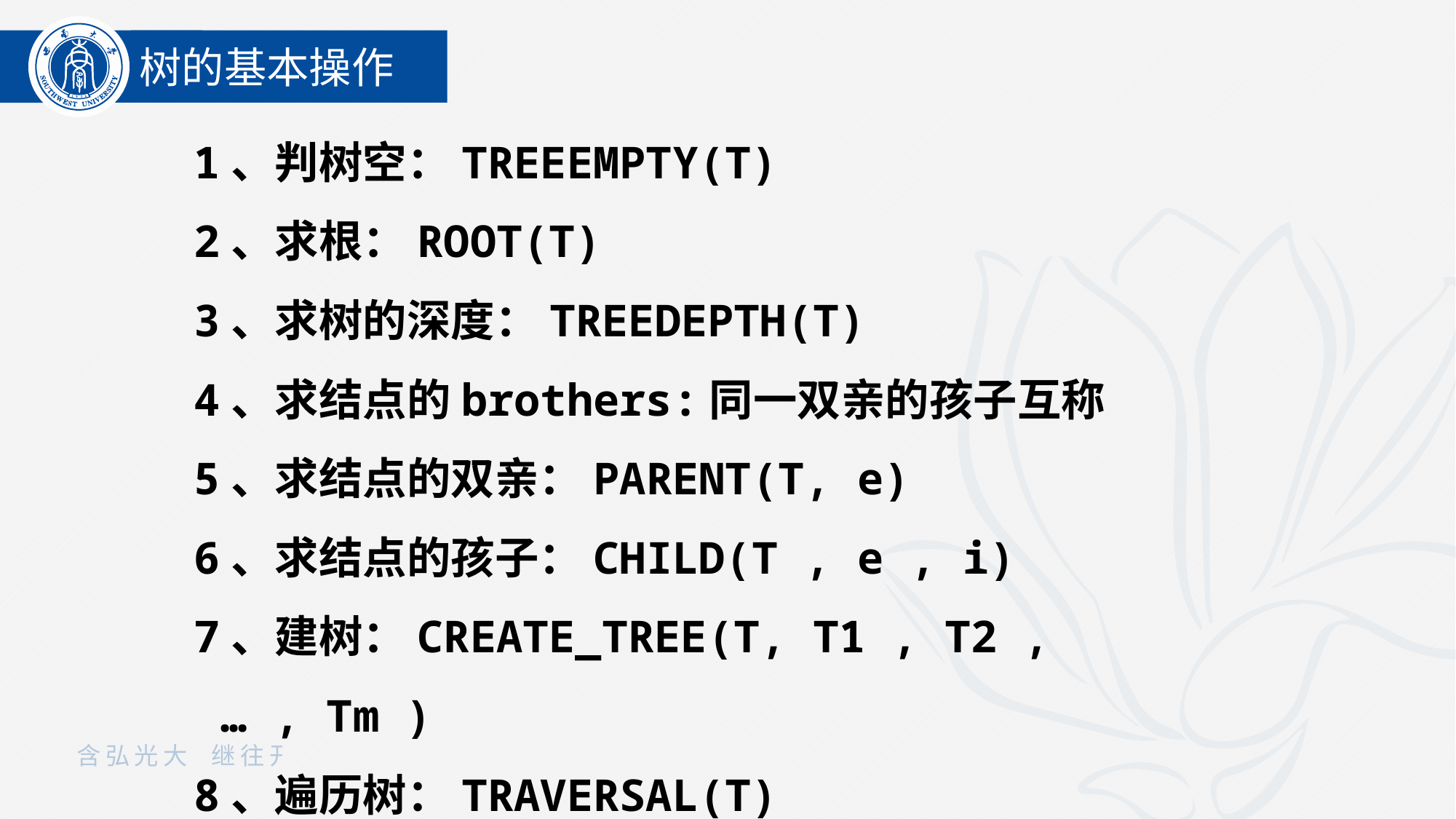

树的基本操作
1、判树空：TREEEMPTY(T)
2、求根：ROOT(T)
3、求树的深度：TREEDEPTH(T)
4、求结点的brothers:同一双亲的孩子互称
5、求结点的双亲：PARENT(T, e)
6、求结点的孩子：CHILD(T , e , i)
7、建树：CREATE_TREE(T, T1 , T2 , … , Tm )
8、遍历树：TRAVERSAL(T)